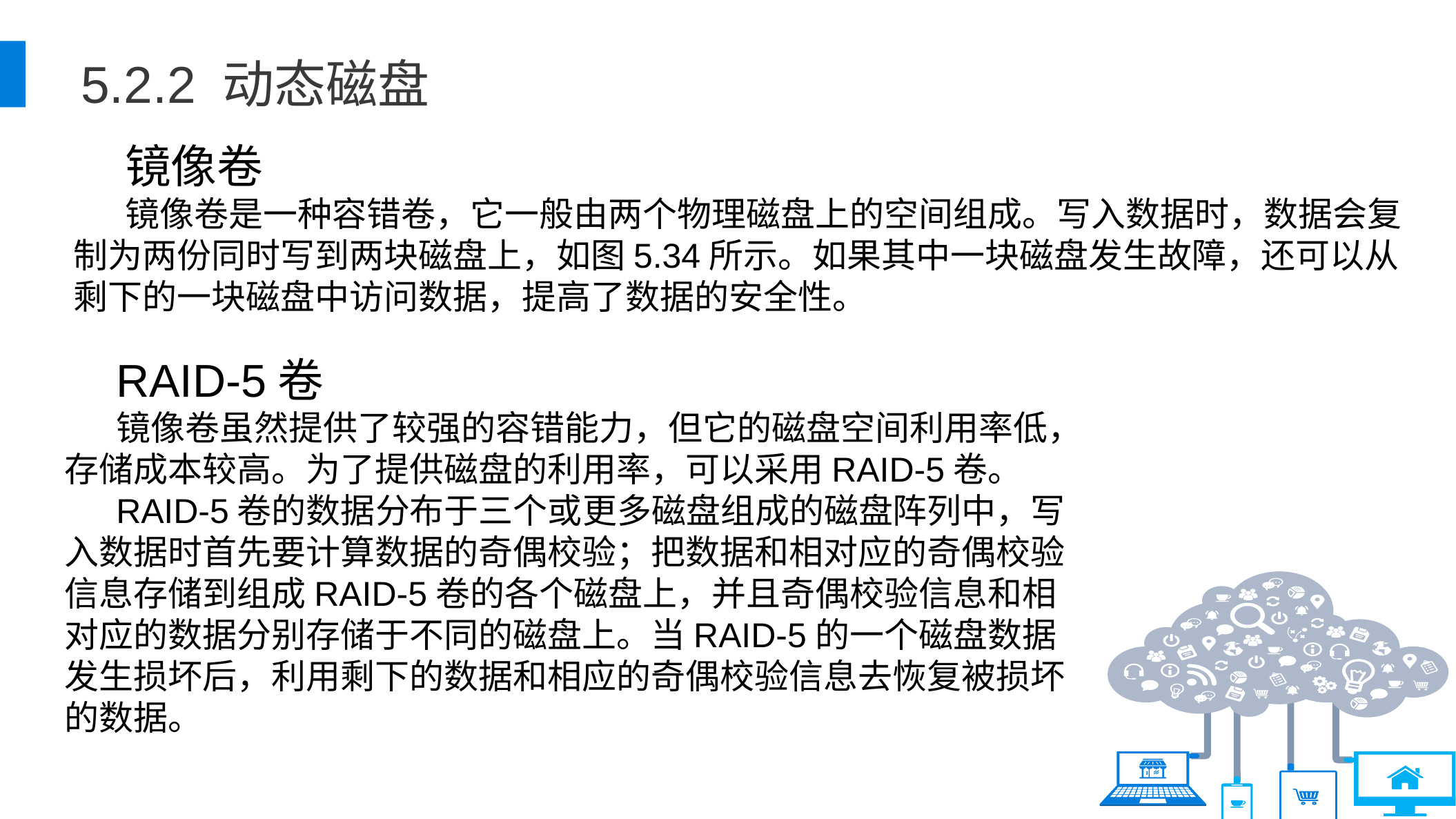

5.2.2 动态磁盘
镜像卷
镜像卷是一种容错卷，它一般由两个物理磁盘上的空间组成。写入数据时，数据会复制为两份同时写到两块磁盘上，如图5.34所示。如果其中一块磁盘发生故障，还可以从剩下的一块磁盘中访问数据，提高了数据的安全性。
RAID-5卷
镜像卷虽然提供了较强的容错能力，但它的磁盘空间利用率低，存储成本较高。为了提供磁盘的利用率，可以采用RAID-5卷。
RAID-5卷的数据分布于三个或更多磁盘组成的磁盘阵列中，写入数据时首先要计算数据的奇偶校验；把数据和相对应的奇偶校验信息存储到组成RAID-5卷的各个磁盘上，并且奇偶校验信息和相对应的数据分别存储于不同的磁盘上。当RAID-5的一个磁盘数据发生损坏后，利用剩下的数据和相应的奇偶校验信息去恢复被损坏的数据。